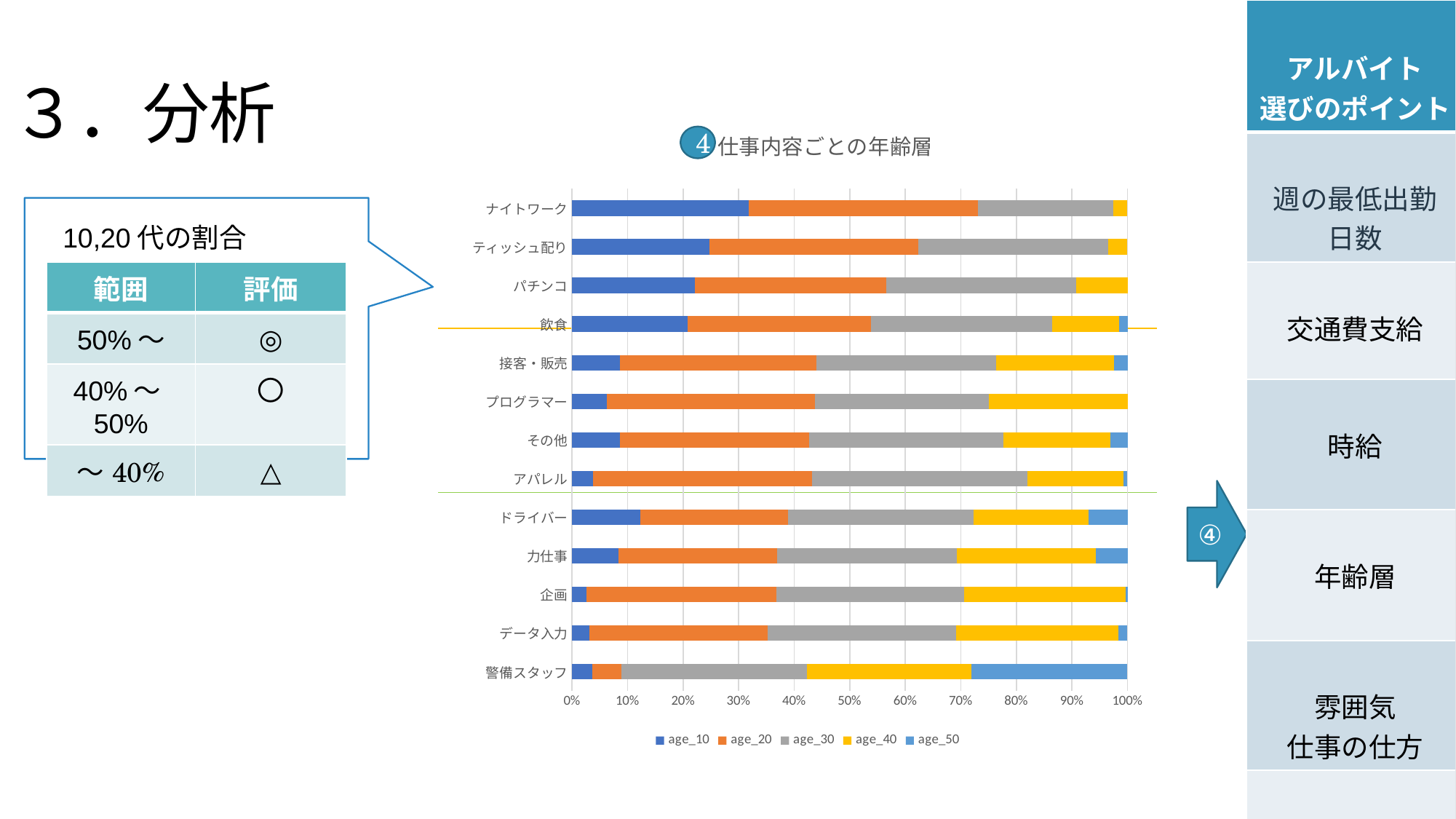

# ３．分析
| アルバイト 選びのポイント |
| --- |
| 週の最低出勤 日数 |
| 交通費支給 |
| 時給 |
| 年齢層 |
| 雰囲気 仕事の仕方 |
| 男女比 |

### Chart: 仕事内容ごとの年齢層

| Category | age_10 | age_20 | age_30 | age_40 | age_50 |
|---|---|---|---|---|---|
| 警備スタッフ | 0.10869565217391304 | 0.15217391304347827 | 0.9782608695652174 | 0.8695652173913043 | 0.8260869565217391 |
| データ入力 | 0.08428967154728928 | 0.8836565096952909 | 0.9299564701226751 | 0.8013454689354966 | 0.04550850811238623 |
| 企画 | 0.07423580786026202 | 0.9650655021834061 | 0.9563318777292577 | 0.8253275109170306 | 0.008733624454148471 |
| 力仕事 | 0.22532588454376165 | 0.7728119180633147 | 0.8752327746741154 | 0.6759776536312849 | 0.1527001862197393 |
| ドライバー | 0.3333333333333333 | 0.7222222222222222 | 0.9074074074074074 | 0.5617283950617284 | 0.19135802469135801 |
| アパレル | 0.055 | 0.57 | 0.5625 | 0.25 | 0.01 |
| その他 | 0.2067605633802817 | 0.8259154929577465 | 0.8467605633802817 | 0.46535211267605636 | 0.07380281690140846 |
| プログラマー | 0.16666666666666666 | 1.0 | 0.8333333333333334 | 0.6666666666666666 | 0.0 |
| 接客・販売 | 0.22695486331849968 | 0.9326128417037508 | 0.8556897647806738 | 0.5581691036236491 | 0.06484424666242848 |
| 飲食 | 0.539572864321608 | 0.8624371859296482 | 0.8483040201005025 | 0.3128140703517588 | 0.03925879396984925 |
| パチンコ | 0.6412213740458015 | 0.9961832061068703 | 0.9923664122137404 | 0.26717557251908397 | 0.0 |
| ティッシュ配り | 0.6 | 0.9142857142857143 | 0.8285714285714286 | 0.08571428571428572 | 0.0 |
| ナイトワーク | 0.7468354430379747 | 0.9662447257383966 | 0.5738396624472574 | 0.05907172995780591 | 0.0 |
4

10,20代の割合
| 範囲 | 評価 |
| --- | --- |
| 50%～ | ◎ |
| 40%～50% | 〇 |
| ～40% | △ |
④